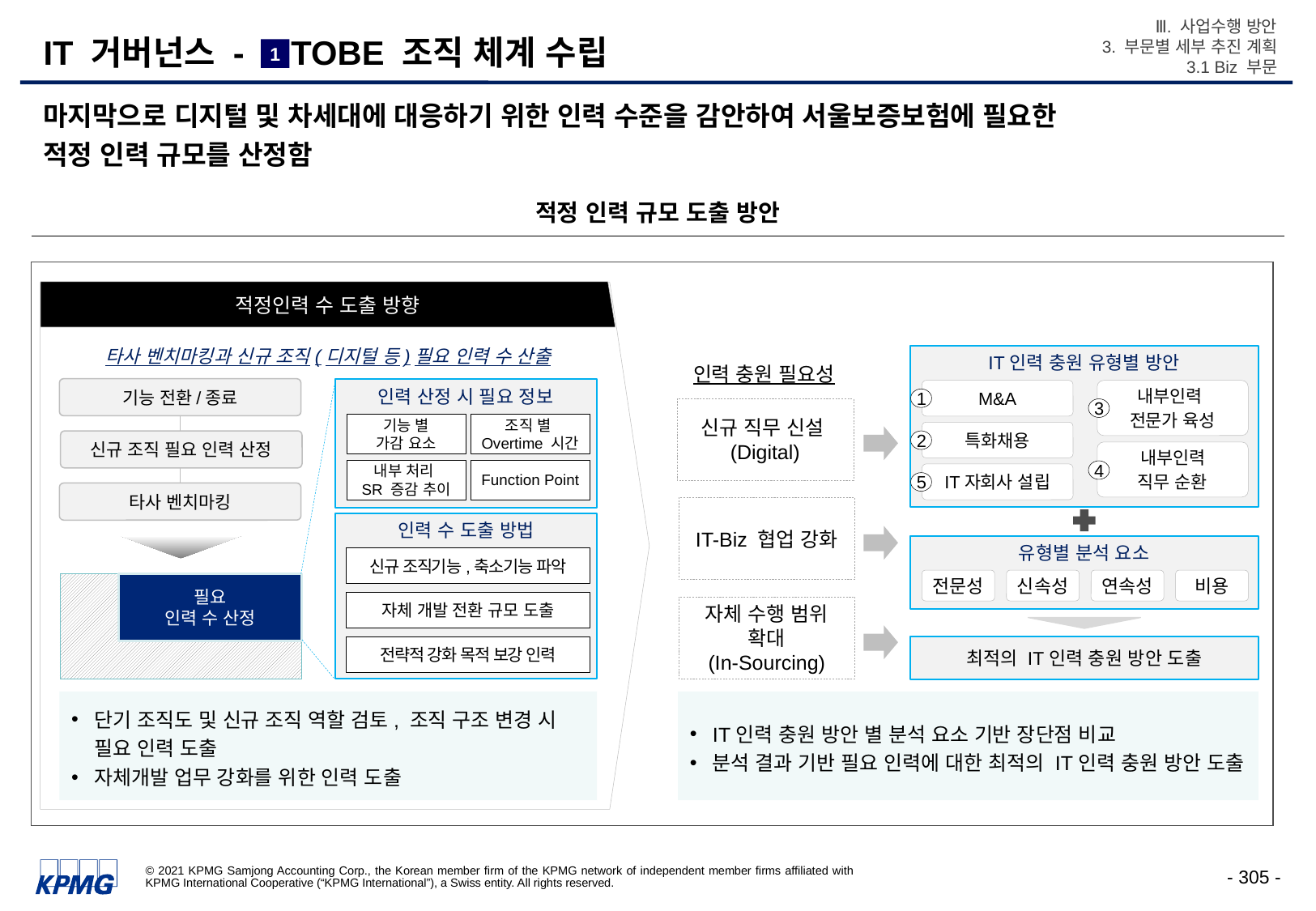

Ⅲ. 사업수행 방안
3. 부문별 세부 추진 계획
3.1 Biz 부문
# IT 거버넌스 -     TOBE 조직 체계 수립
1
마지막으로 디지털 및 차세대에 대응하기 위한 인력 수준을 감안하여 서울보증보험에 필요한
적정 인력 규모를 산정함
적정 인력 규모 도출 방안

적정인력 수 도출 방향

타사 벤치마킹과 신규 조직(디지털 등)필요 인력 수 산출
인력 충원 필요성
IT인력 충원 유형별 방안

기능 전환/종료
신규 조직 필요 인력 산정
타사 벤치마킹

인력 산정 시 필요 정보
M&A
내부인력
전문가 육성
1
신규 직무 신설
(Digital)
3
기능 별
가감 요소
조직 별
Overtime 시간
특화채용

2
내부인력
직무 순환
내부 처리
SR 증감 추이
Function Point
4
IT자회사 설립
5
IT-Biz 협업 강화

인력 수 도출 방법

유형별 분석 요소

신규 조직기능,축소기능 파악
전문성
신속성
연속성
비용
필요
인력 수 산정

자체 개발 전환 규모 도출
자체 수행 범위 확대
(In-Sourcing)

전략적 강화 목적 보강 인력
최적의 IT인력 충원 방안 도출
단기 조직도 및 신규 조직 역할 검토, 조직 구조 변경 시 필요 인력 도출
자체개발 업무 강화를 위한 인력 도출
IT인력 충원 방안 별 분석 요소 기반 장단점 비교
분석 결과 기반 필요 인력에 대한 최적의 IT인력 충원 방안 도출